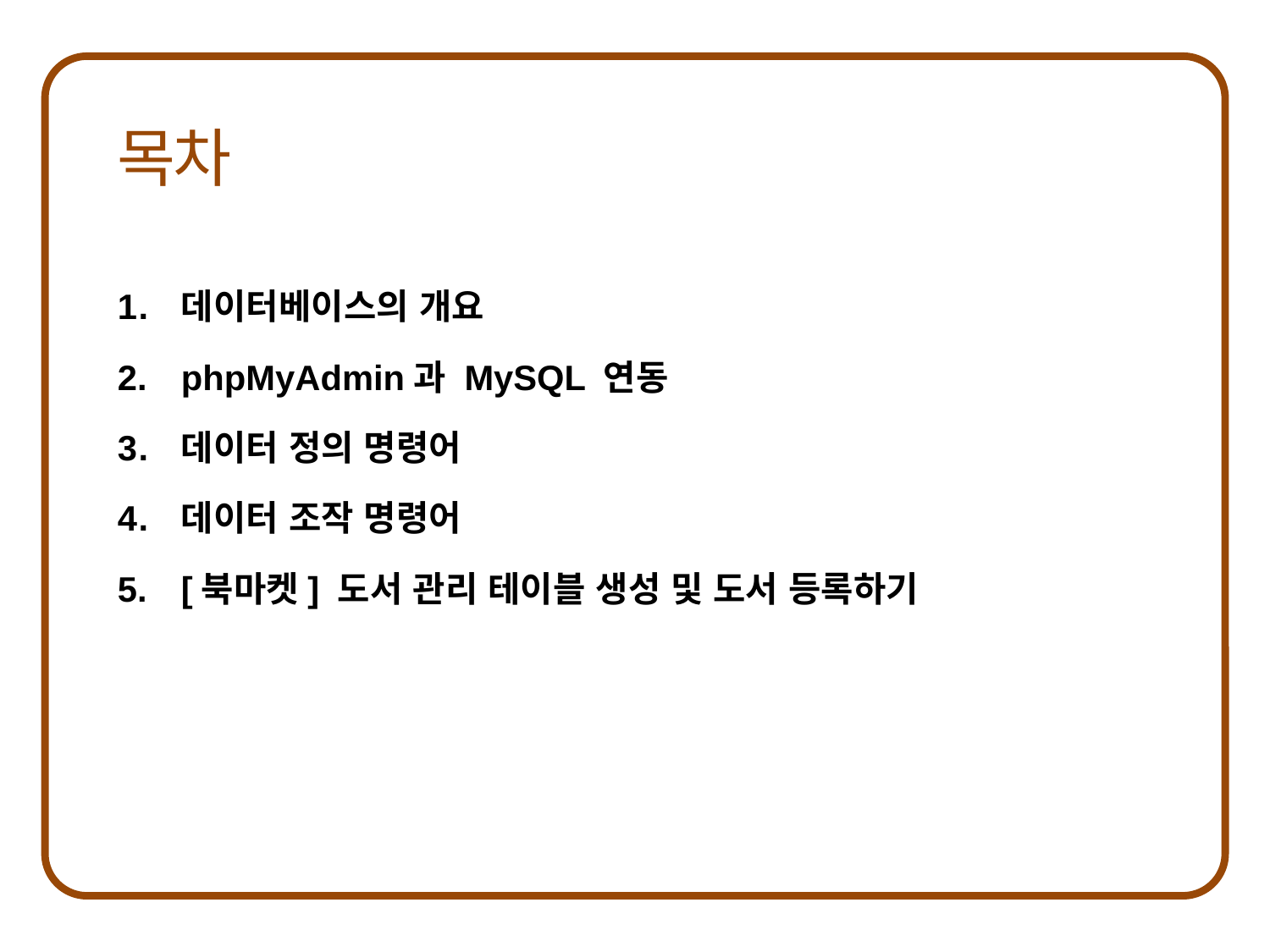

데이터베이스의 개요
phpMyAdmin과 MySQL 연동
데이터 정의 명령어
데이터 조작 명령어
[북마켓] 도서 관리 테이블 생성 및 도서 등록하기